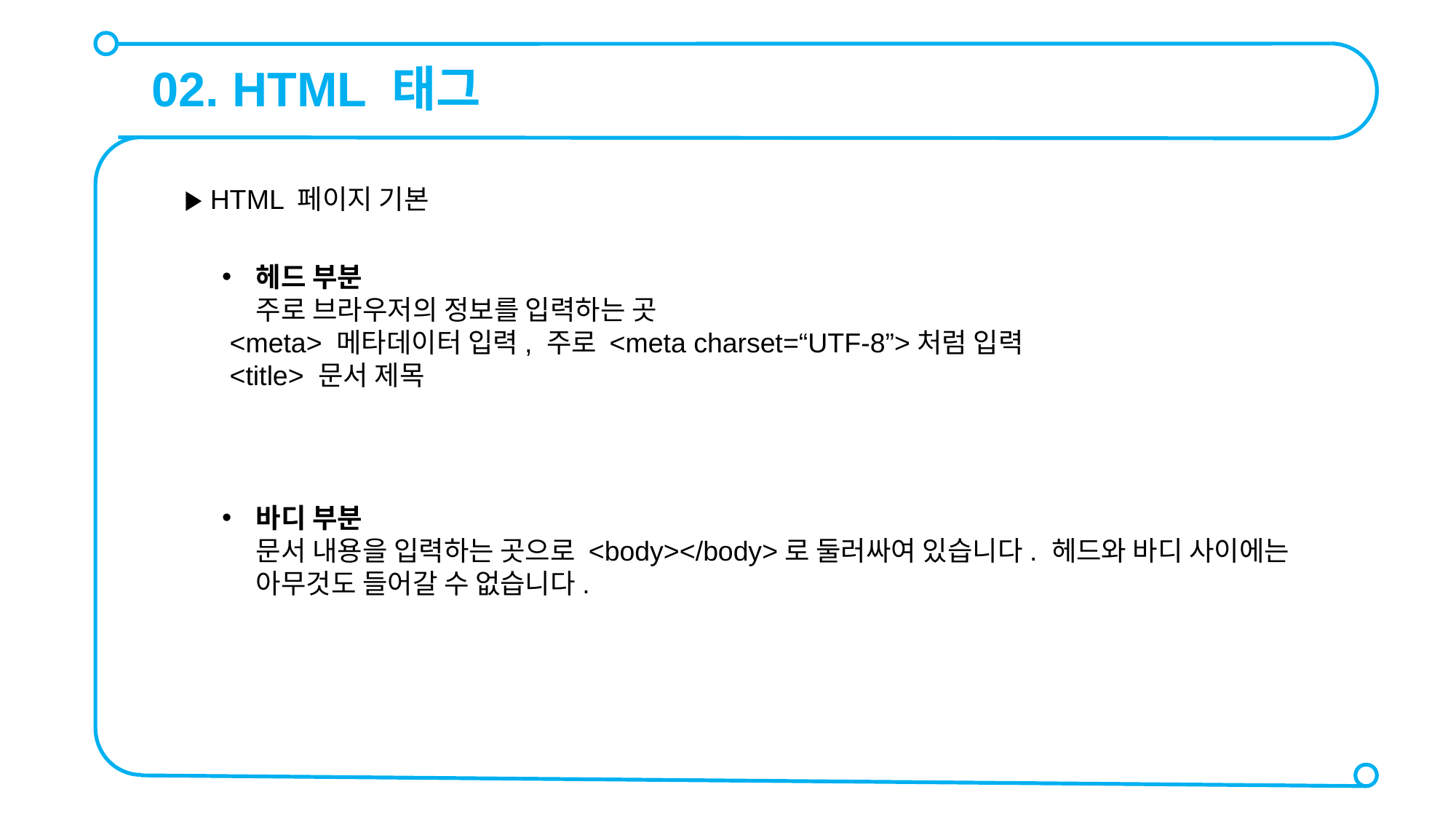

02. HTML 태그
▶ HTML 페이지 기본
헤드 부분
주로 브라우저의 정보를 입력하는 곳
 <meta> 메타데이터 입력, 주로 <meta charset=“UTF-8”>처럼 입력
 <title> 문서 제목

바디 부분
문서 내용을 입력하는 곳으로 <body></body>로 둘러싸여 있습니다. 헤드와 바디 사이에는 아무것도 들어갈 수 없습니다.